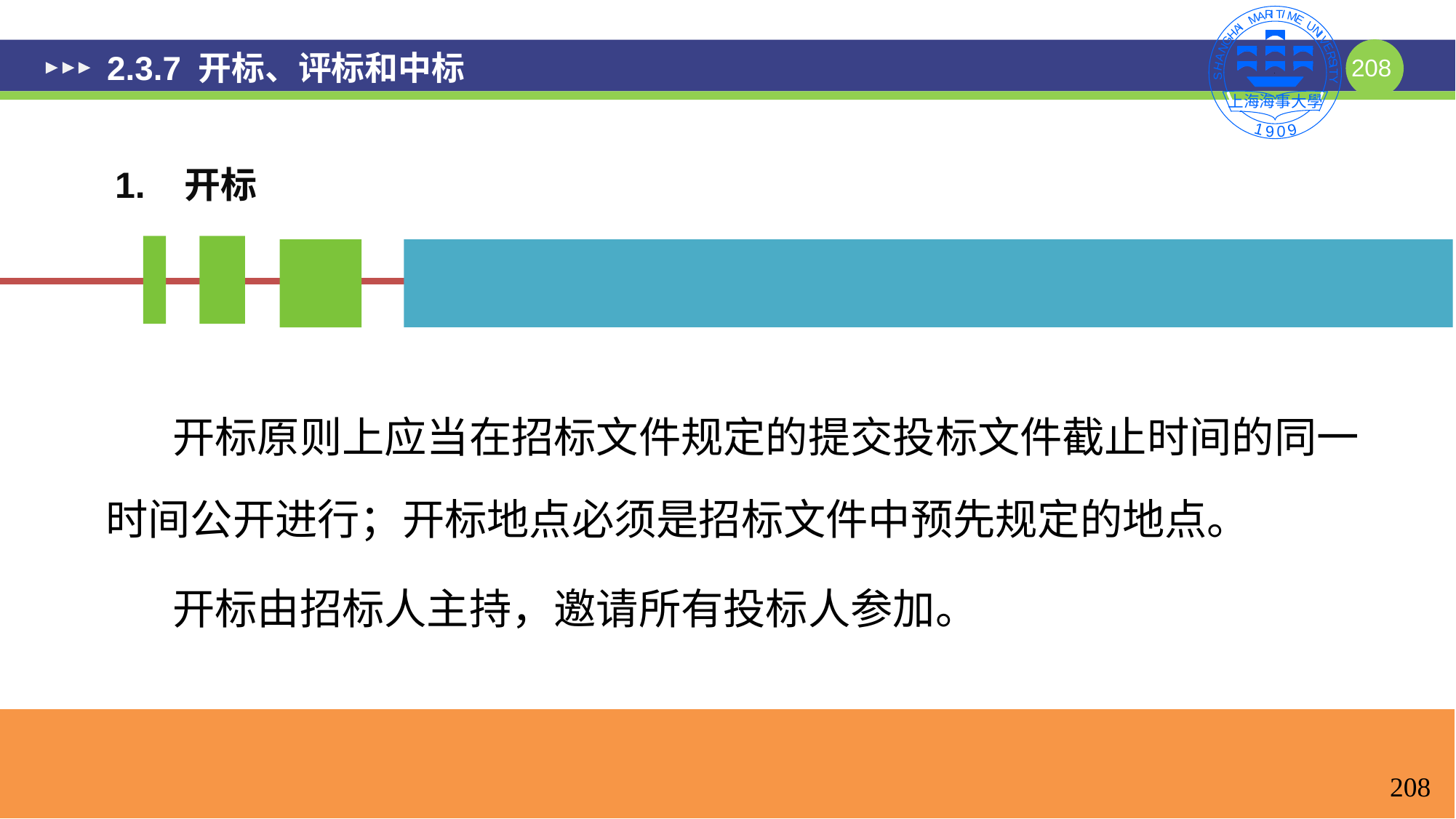

# 2.3.7 开标、评标和中标
1.   开标

      开标原则上应当在招标文件规定的提交投标文件截止时间的同一时间公开进行；开标地点必须是招标文件中预先规定的地点。
      开标由招标人主持，邀请所有投标人参加。

208
208